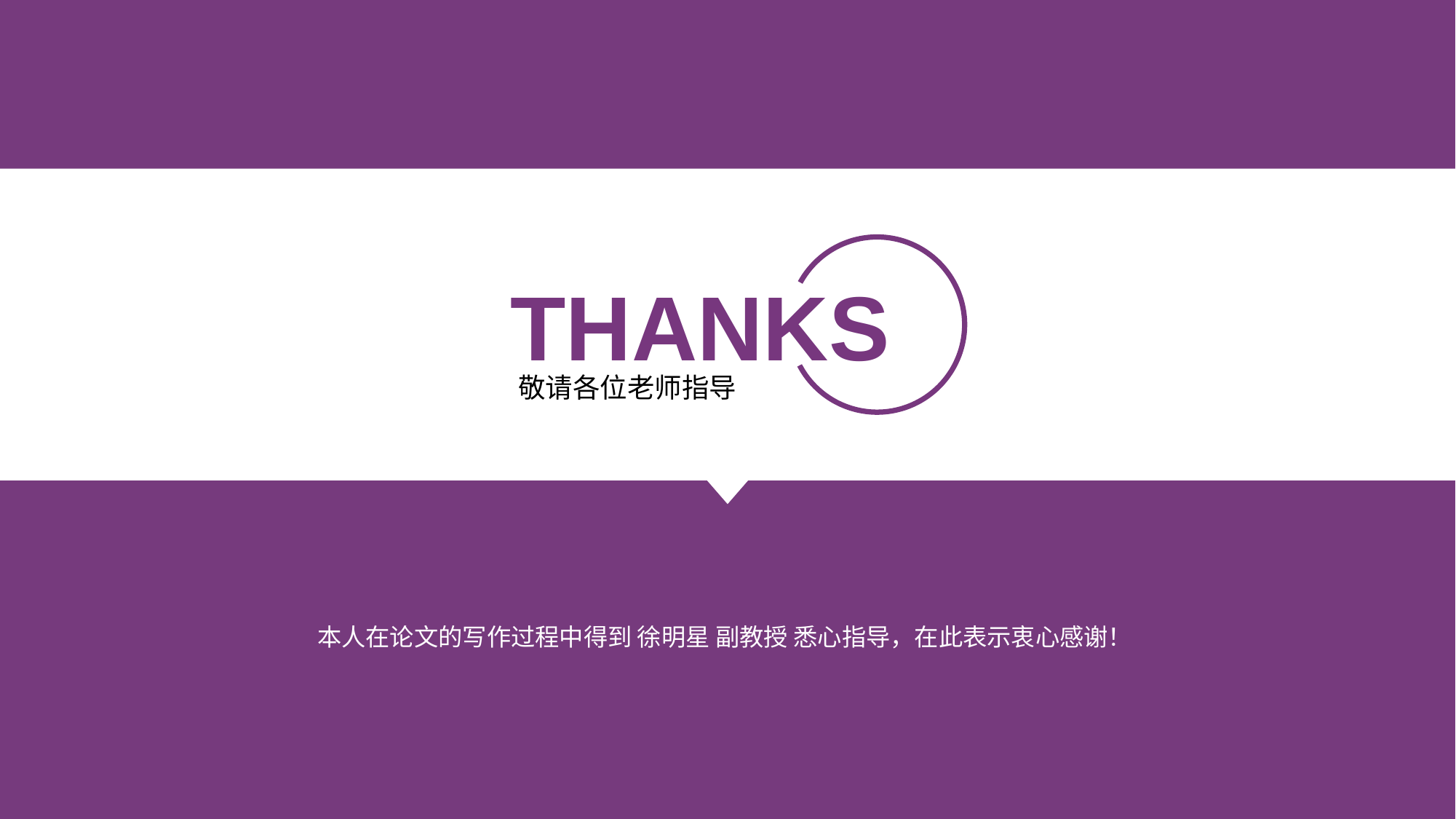

THANKS
敬请各位老师指导

本人在论文的写作过程中得到 徐明星 副教授 悉心指导，在此表示衷心感谢！